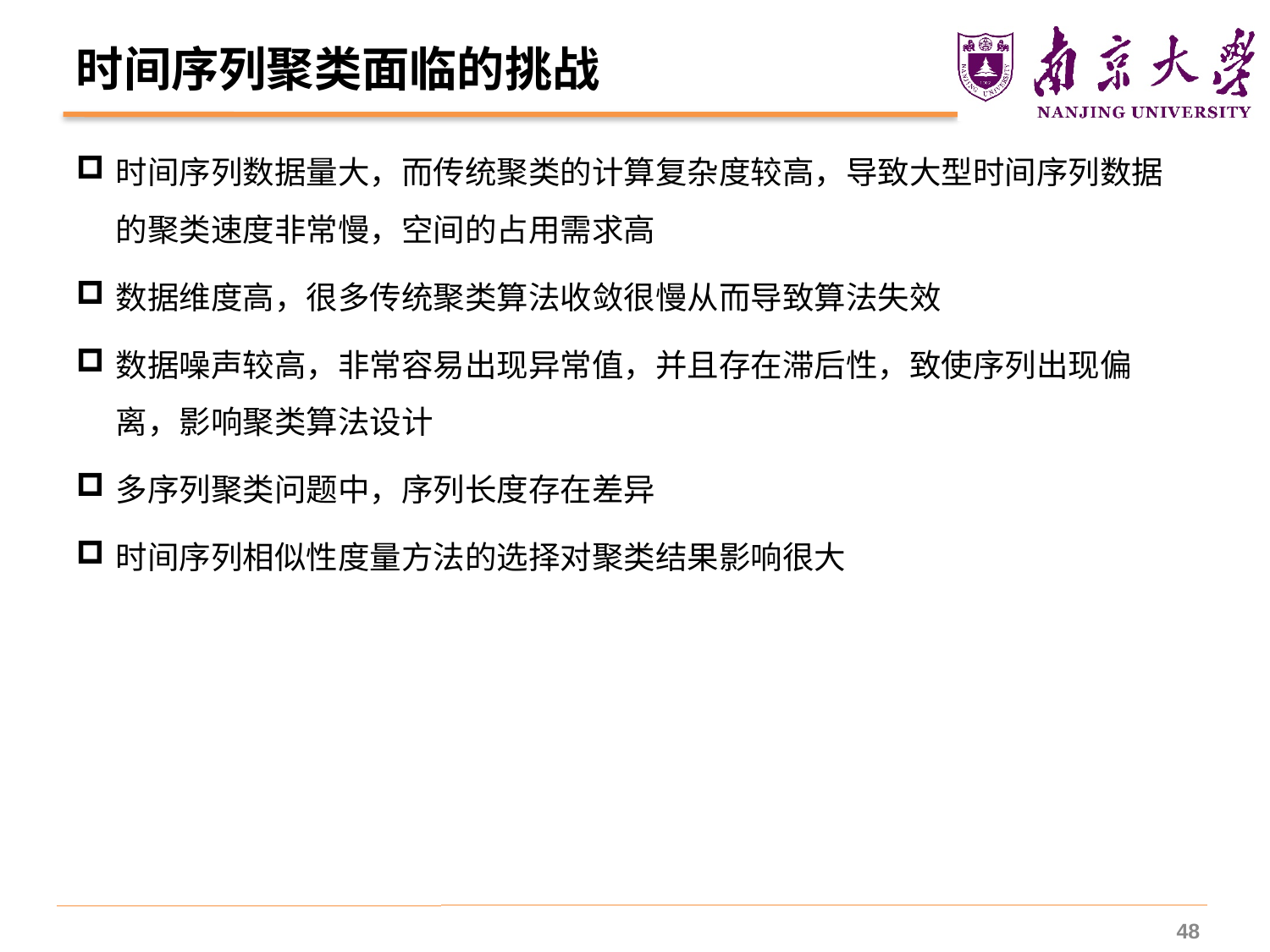

# 时间序列聚类面临的挑战
时间序列数据量大，而传统聚类的计算复杂度较高，导致大型时间序列数据的聚类速度非常慢，空间的占用需求高
数据维度高，很多传统聚类算法收敛很慢从而导致算法失效
数据噪声较高，非常容易出现异常值，并且存在滞后性，致使序列出现偏离，影响聚类算法设计
多序列聚类问题中，序列长度存在差异
时间序列相似性度量方法的选择对聚类结果影响很大
48